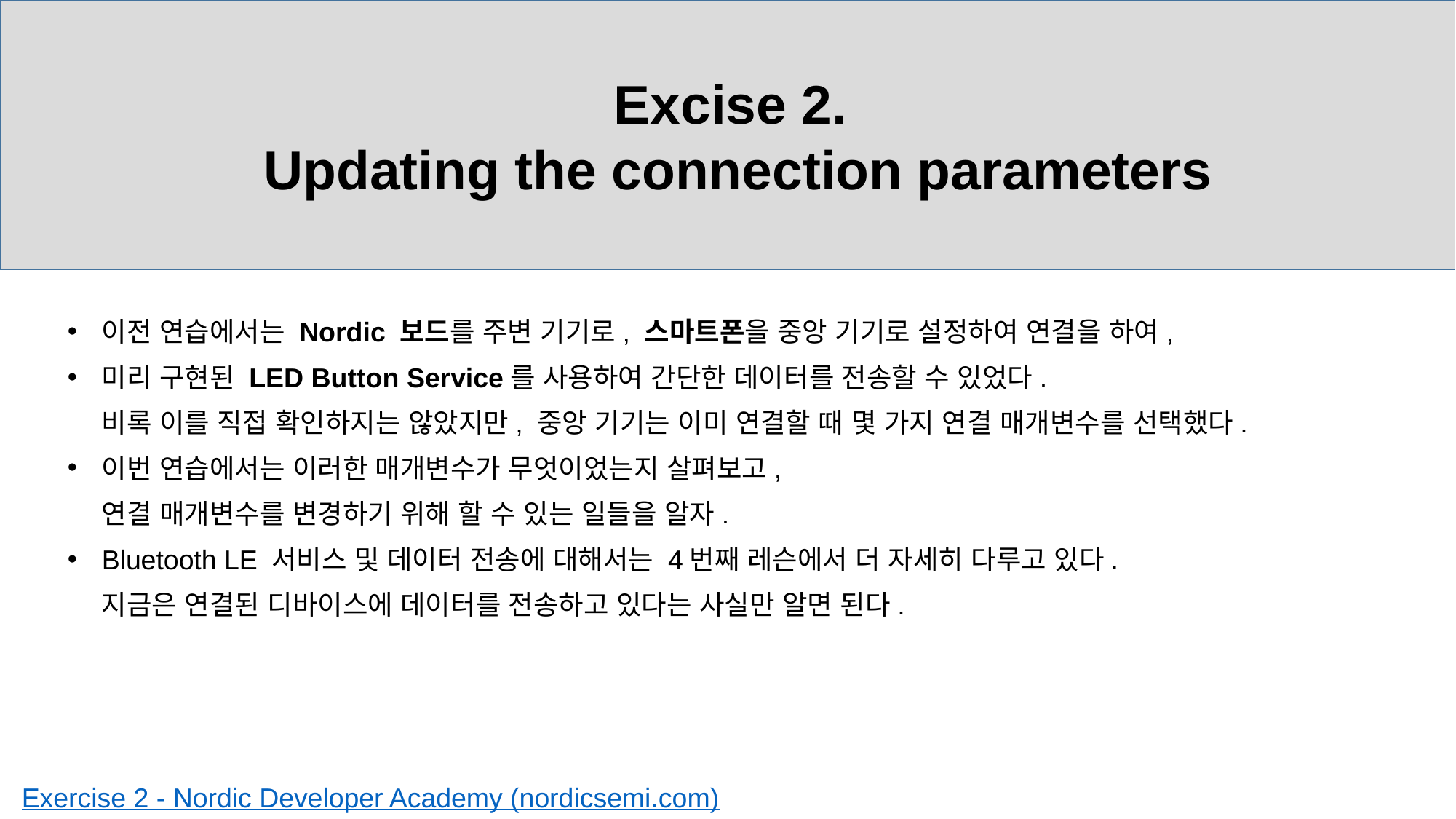

Excise 2.
Updating the connection parameters
이전 연습에서는 Nordic 보드를 주변 기기로, 스마트폰을 중앙 기기로 설정하여 연결을 하여,
미리 구현된 LED Button Service를 사용하여 간단한 데이터를 전송할 수 있었다.
비록 이를 직접 확인하지는 않았지만, 중앙 기기는 이미 연결할 때 몇 가지 연결 매개변수를 선택했다.
이번 연습에서는 이러한 매개변수가 무엇이었는지 살펴보고,
연결 매개변수를 변경하기 위해 할 수 있는 일들을 알자.
Bluetooth LE 서비스 및 데이터 전송에 대해서는 4번째 레슨에서 더 자세히 다루고 있다.
지금은 연결된 디바이스에 데이터를 전송하고 있다는 사실만 알면 된다.
Exercise 2 - Nordic Developer Academy (nordicsemi.com)